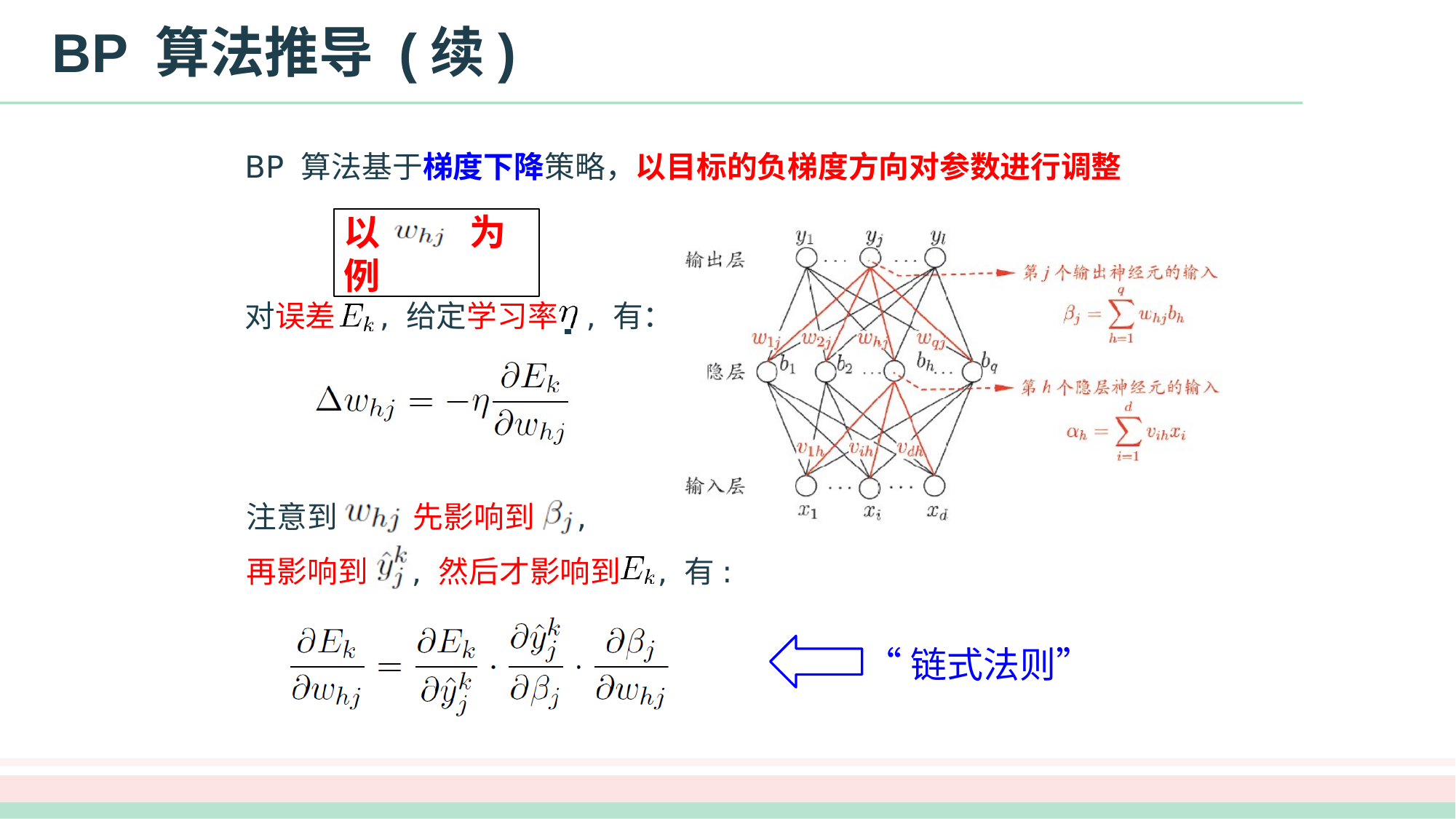

# BP 算法推导 (续)
BP 算法基于梯度下降策略，以目标的负梯度方向对参数进行调整
以	为例

对误差	, 给定学习率  	, 有：

注意到	先影响到	,
再影响到	, 然后才影响到	, 有:

“链式法则”